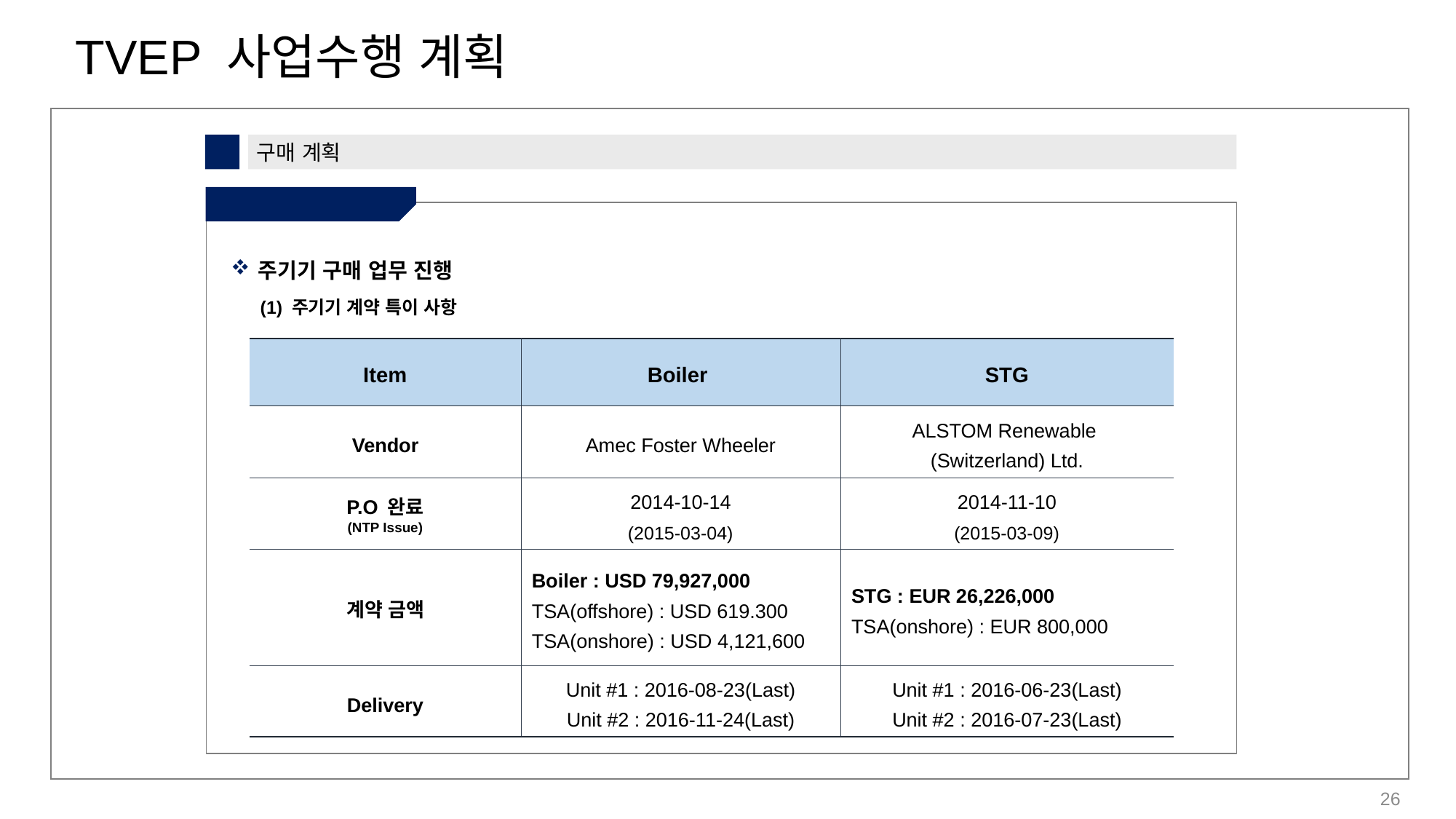

5
구매 계획
① 자재 구매 계획

주기기 구매 업무 진행
(1) 주기기 계약 특이 사항
| Item | Boiler | STG |
| --- | --- | --- |
| Vendor | Amec Foster Wheeler | ALSTOM Renewable (Switzerland) Ltd. |
| P.O 완료 (NTP Issue) | 2014-10-14 (2015-03-04) | 2014-11-10 (2015-03-09) |
| 계약 금액 | Boiler : USD 79,927,000 TSA(offshore) : USD 619.300 TSA(onshore) : USD 4,121,600 | STG : EUR 26,226,000 TSA(onshore) : EUR 800,000 |
| Delivery | Unit #1 : 2016-08-23(Last) Unit #2 : 2016-11-24(Last) | Unit #1 : 2016-06-23(Last) Unit #2 : 2016-07-23(Last) |
26